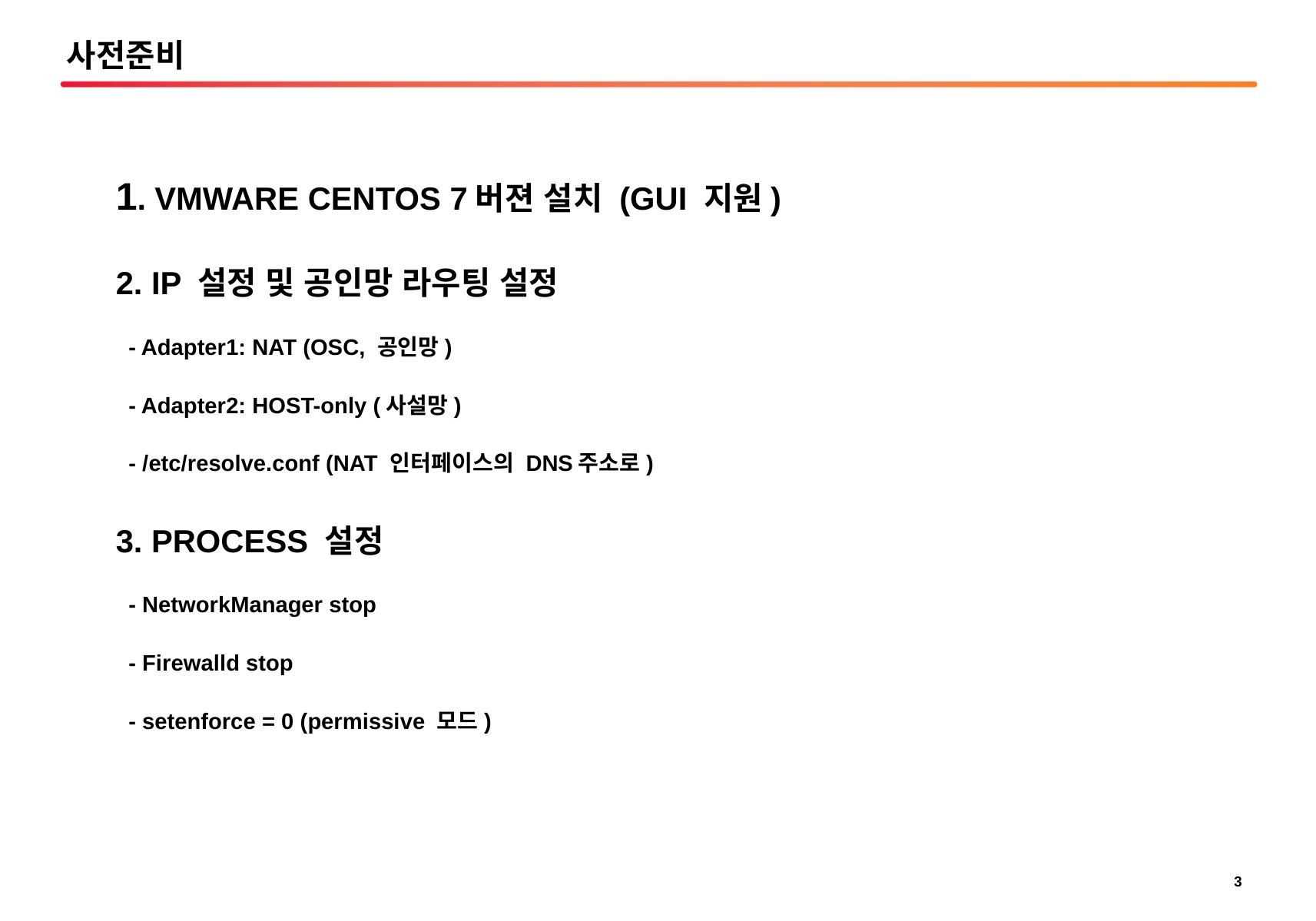

사전준비
1. VMWARE CENTOS 7버젼 설치 (GUI 지원)
2. IP 설정 및 공인망 라우팅 설정
  - Adapter1: NAT (OSC, 공인망)
  - Adapter2: HOST-only (사설망)
  - /etc/resolve.conf (NAT 인터페이스의 DNS주소로)
3. PROCESS 설정
  - NetworkManager stop
  - Firewalld stop
  - setenforce = 0 (permissive 모드)